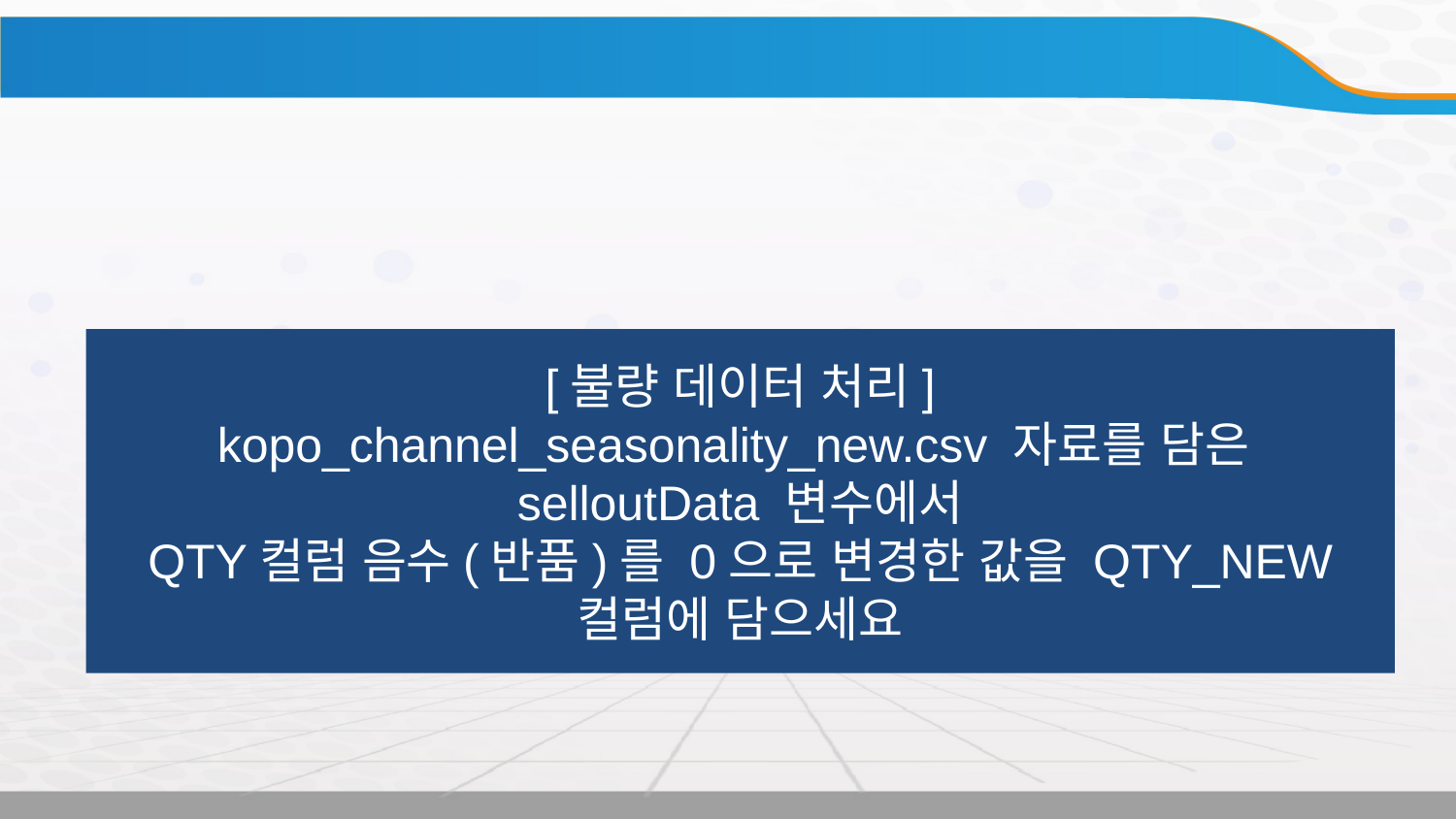

프로젝트 실습
[불량 데이터 처리]
kopo_channel_seasonality_new.csv 자료를 담은
selloutData 변수에서
QTY컬럼 음수(반품)를 0으로 변경한 값을 QTY_NEW
컬럼에 담으세요